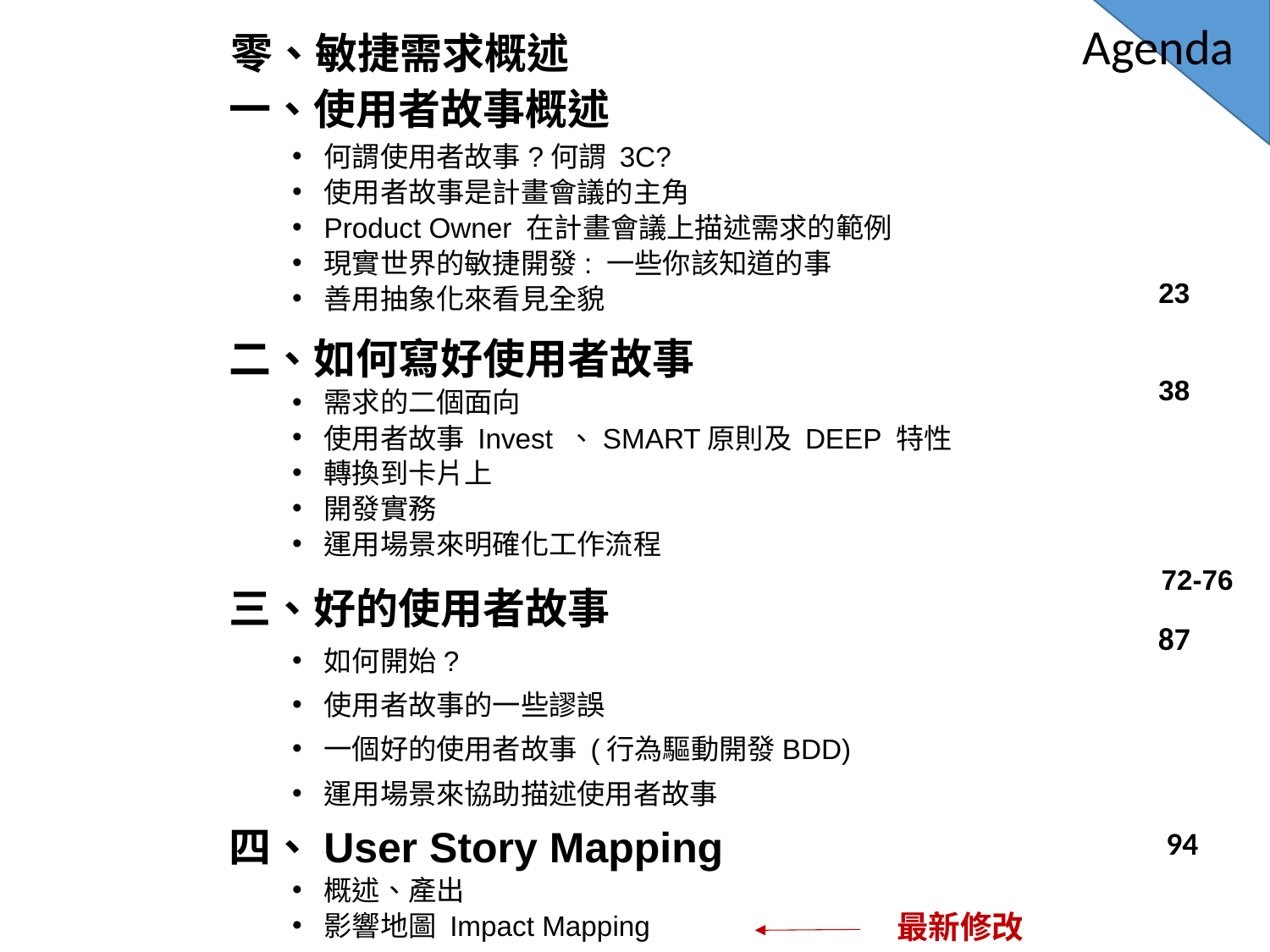

# Agenda
零、敏捷需求概述
一、使用者故事概述
何謂使用者故事?何謂 3C?
使用者故事是計畫會議的主角
Product Owner 在計畫會議上描述需求的範例
現實世界的敏捷開發: 一些你該知道的事
善用抽象化來看見全貌
二、如何寫好使用者故事
需求的二個面向
使用者故事 Invest 、SMART原則及 DEEP 特性
轉換到卡片上
開發實務
運用場景來明確化工作流程
三、好的使用者故事
如何開始?
使用者故事的一些謬誤
一個好的使用者故事 (行為驅動開發BDD)
運用場景來協助描述使用者故事
四、User Story Mapping
概述、產出
影響地圖 Impact Mapping

23
38
72-76
87
94
最新修改